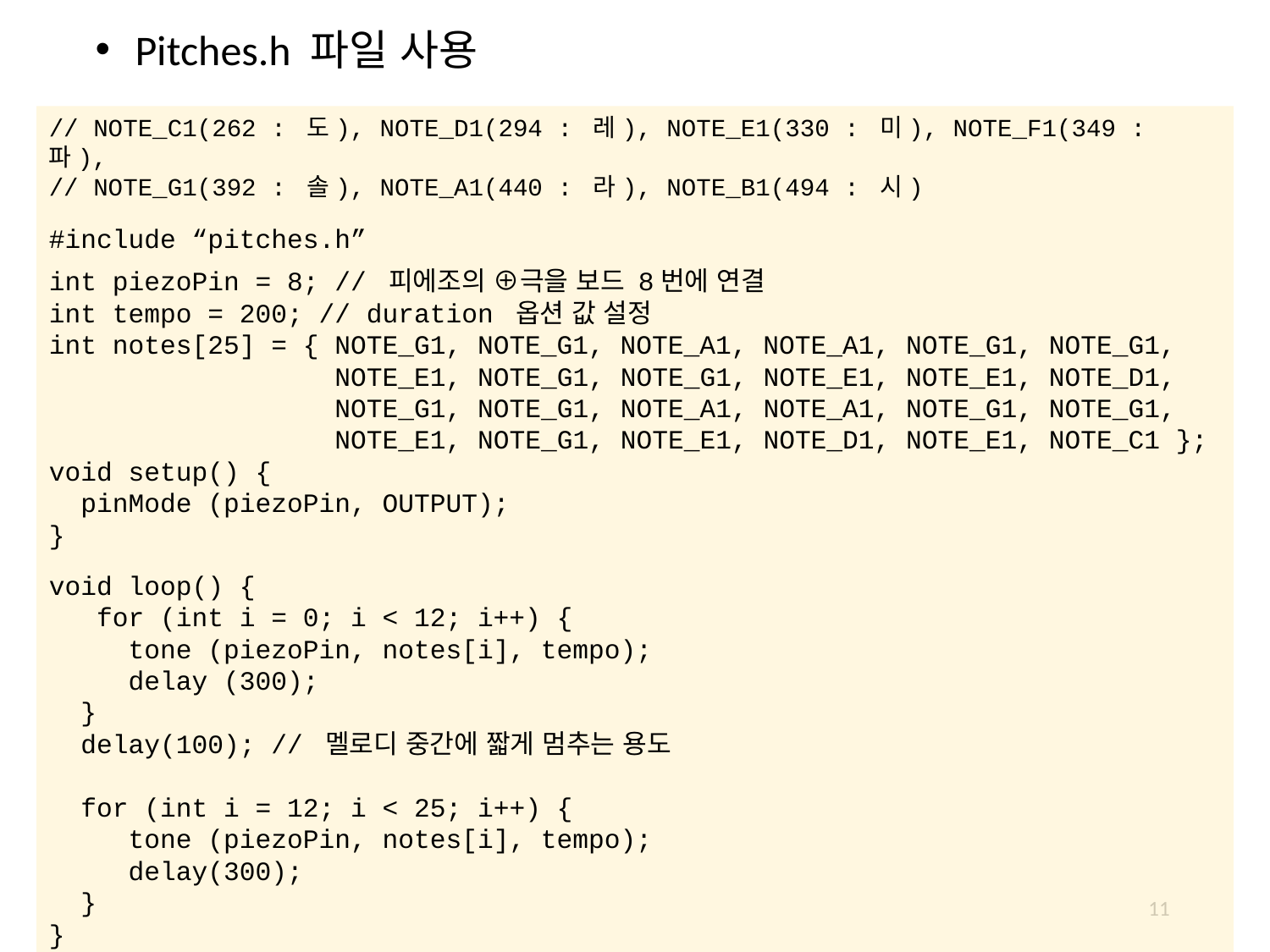

Pitches.h 파일 사용
// NOTE_C1(262 : 도), NOTE_D1(294 : 레), NOTE_E1(330 : 미), NOTE_F1(349 : 파),
// NOTE_G1(392 : 솔), NOTE_A1(440 : 라), NOTE_B1(494 : 시)

#include “pitches.h”

int piezoPin = 8; // 피에조의 ⊕극을 보드 8번에 연결
int tempo = 200; // duration 옵션 값 설정
int notes[25] = { NOTE_G1, NOTE_G1, NOTE_A1, NOTE_A1, NOTE_G1, NOTE_G1,
                  NOTE_E1, NOTE_G1, NOTE_G1, NOTE_E1, NOTE_E1, NOTE_D1,
                  NOTE_G1, NOTE_G1, NOTE_A1, NOTE_A1, NOTE_G1, NOTE_G1,
                  NOTE_E1, NOTE_G1, NOTE_E1, NOTE_D1, NOTE_E1, NOTE_C1 };
void setup() {
  pinMode (piezoPin, OUTPUT);
}

void loop() {
   for (int i = 0; i < 12; i++) {
     tone (piezoPin, notes[i], tempo);
     delay (300);
  }
  delay(100); // 멜로디 중간에 짧게 멈추는 용도

  for (int i = 12; i < 25; i++) {
     tone (piezoPin, notes[i], tempo);
     delay(300);
  }
}
11